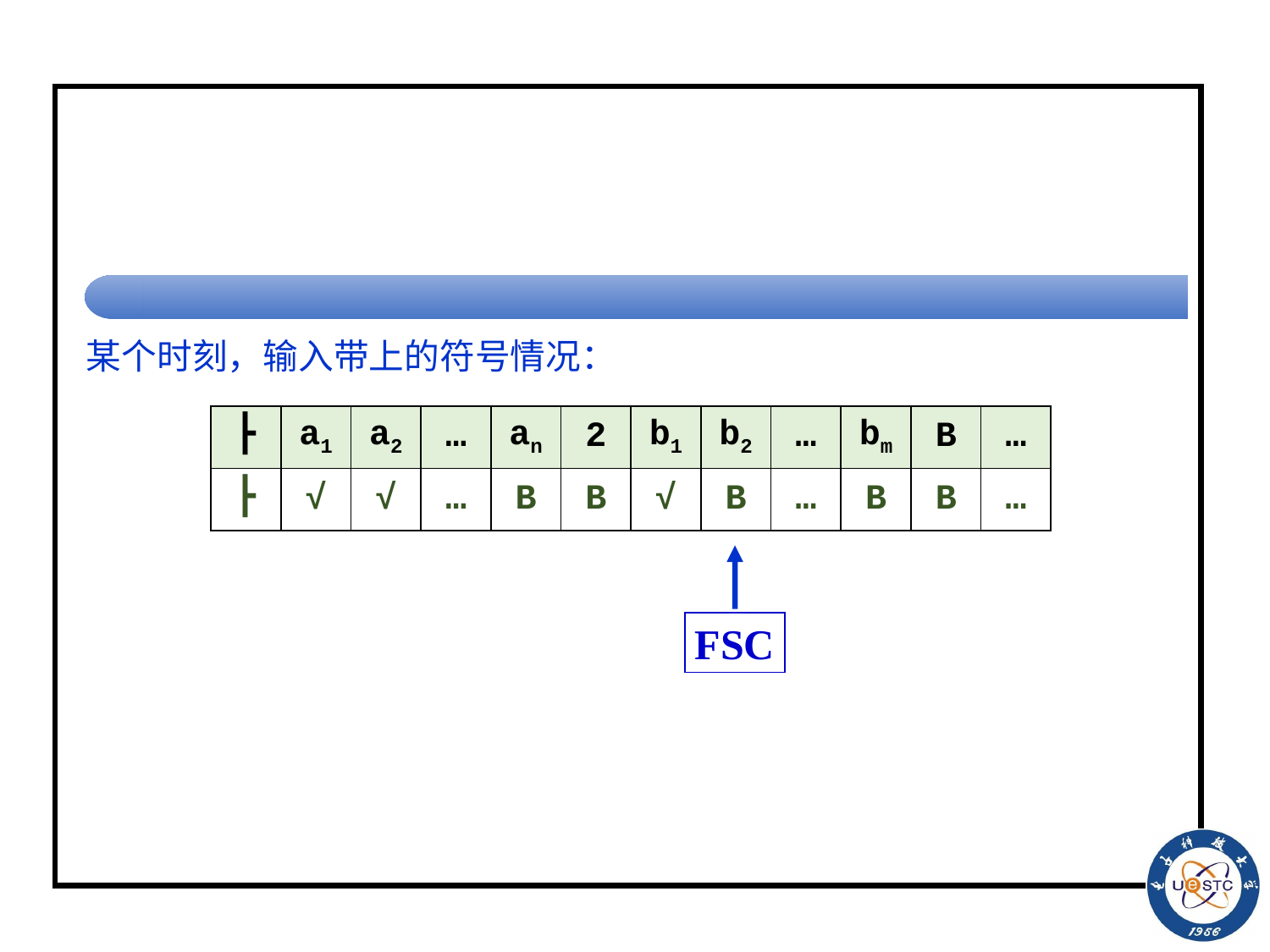

#
某个时刻，输入带上的符号情况：

| ┣ | a1 | a2 | … | an | 2 | b1 | b2 | … | bm | B | … |
| --- | --- | --- | --- | --- | --- | --- | --- | --- | --- | --- | --- |
| ┣ | √ | √ | … | B | B | √ | B | … | B | B | … |

FSC